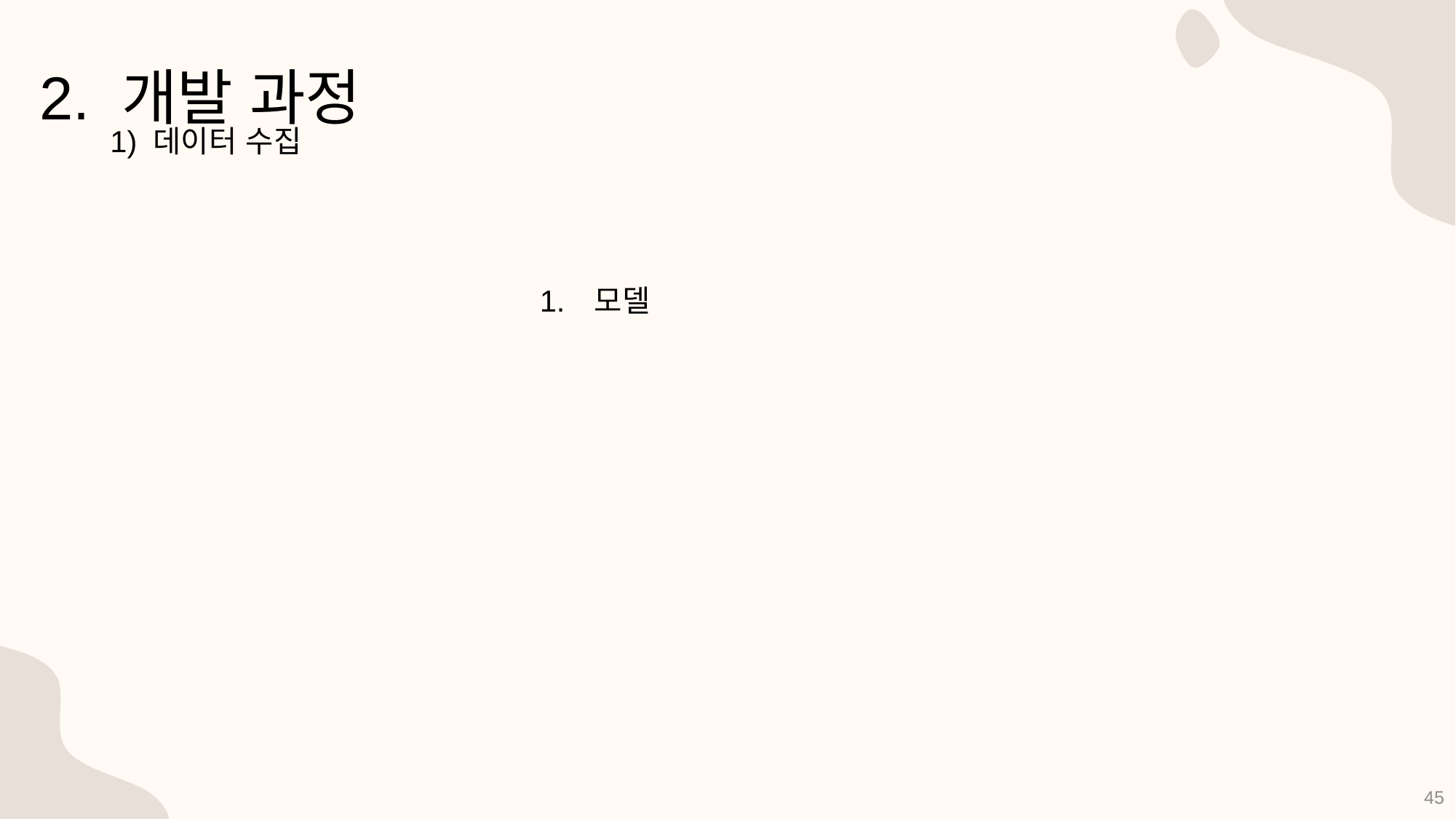

2. 개발 과정
1) 데이터 수집
모델

45